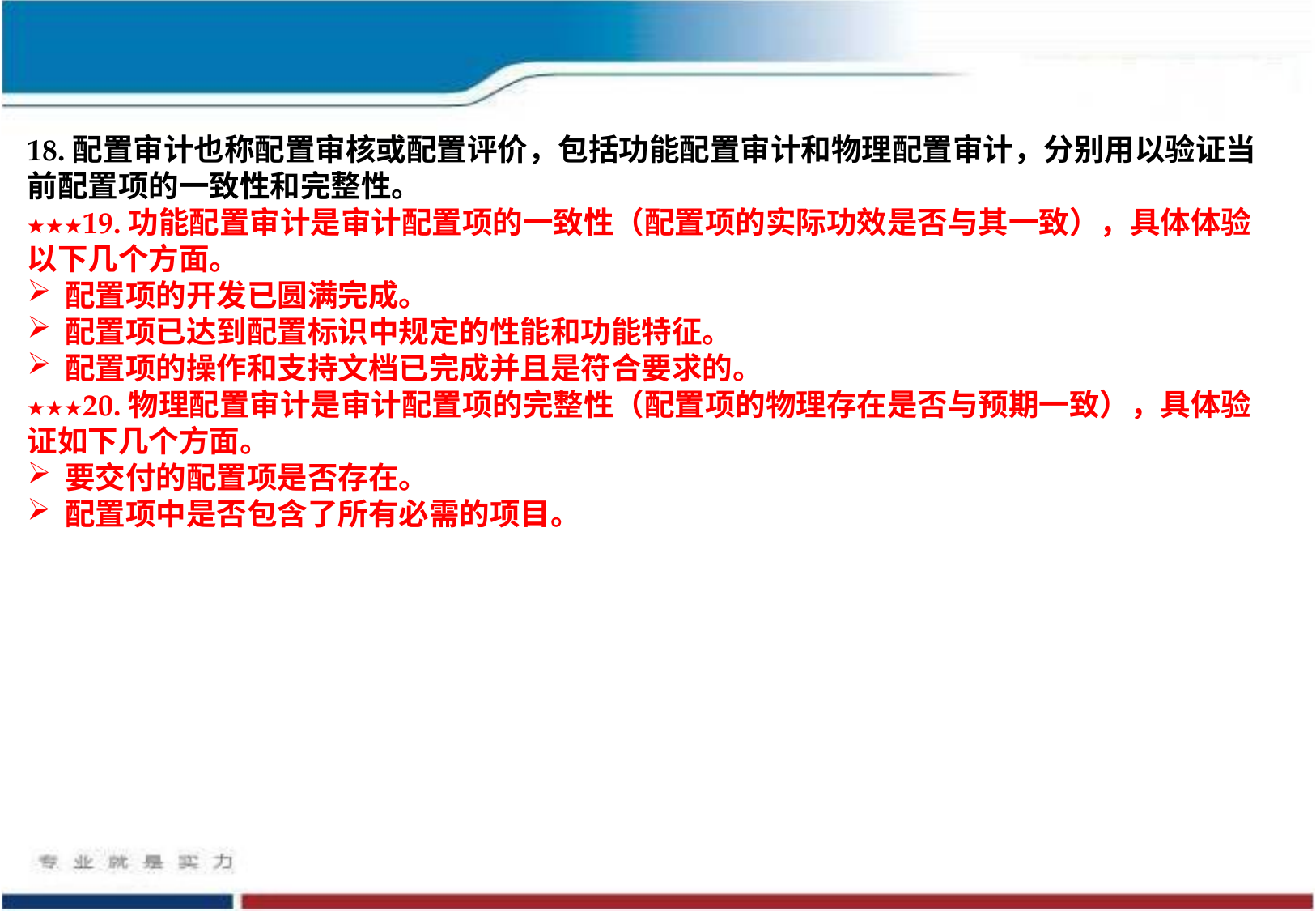

18.配置审计也称配置审核或配置评价，包括功能配置审计和物理配置审计，分别用以验证当前配置项的一致性和完整性。
★★★19.功能配置审计是审计配置项的一致性（配置项的实际功效是否与其一致），具体体验以下几个方面。
配置项的开发已圆满完成。
配置项已达到配置标识中规定的性能和功能特征。
配置项的操作和支持文档已完成并且是符合要求的。
★★★20.物理配置审计是审计配置项的完整性（配置项的物理存在是否与预期一致），具体验证如下几个方面。
要交付的配置项是否存在。
配置项中是否包含了所有必需的项目。